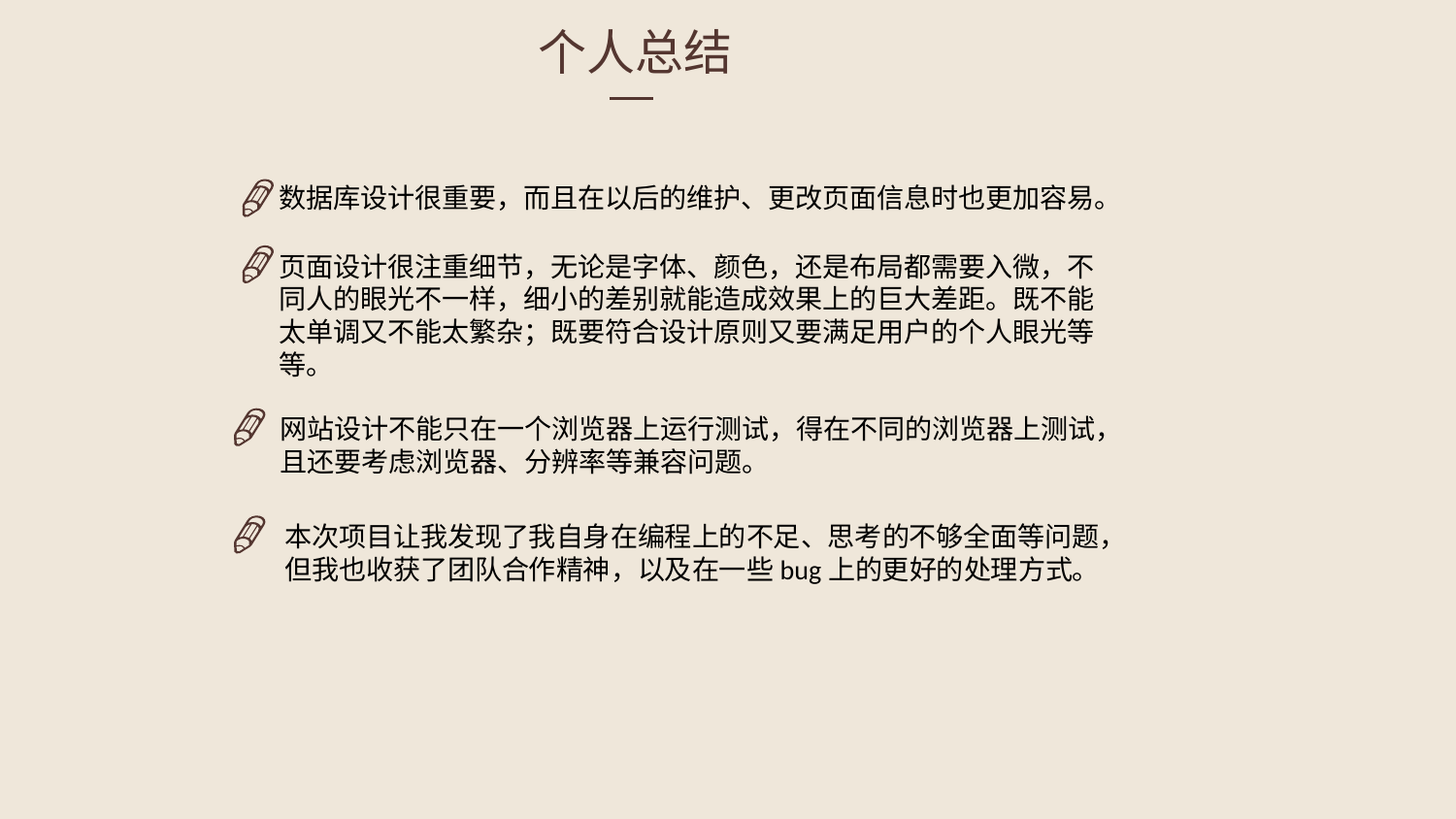

个人总结
数据库设计很重要，而且在以后的维护、更改页面信息时也更加容易。

页面设计很注重细节，无论是字体、颜色，还是布局都需要入微，不同人的眼光不一样，细小的差别就能造成效果上的巨大差距。既不能太单调又不能太繁杂；既要符合设计原则又要满足用户的个人眼光等等。

网站设计不能只在一个浏览器上运行测试，得在不同的浏览器上测试，且还要考虑浏览器、分辨率等兼容问题。

本次项目让我发现了我自身在编程上的不足、思考的不够全面等问题，但我也收获了团队合作精神，以及在一些bug上的更好的处理方式。